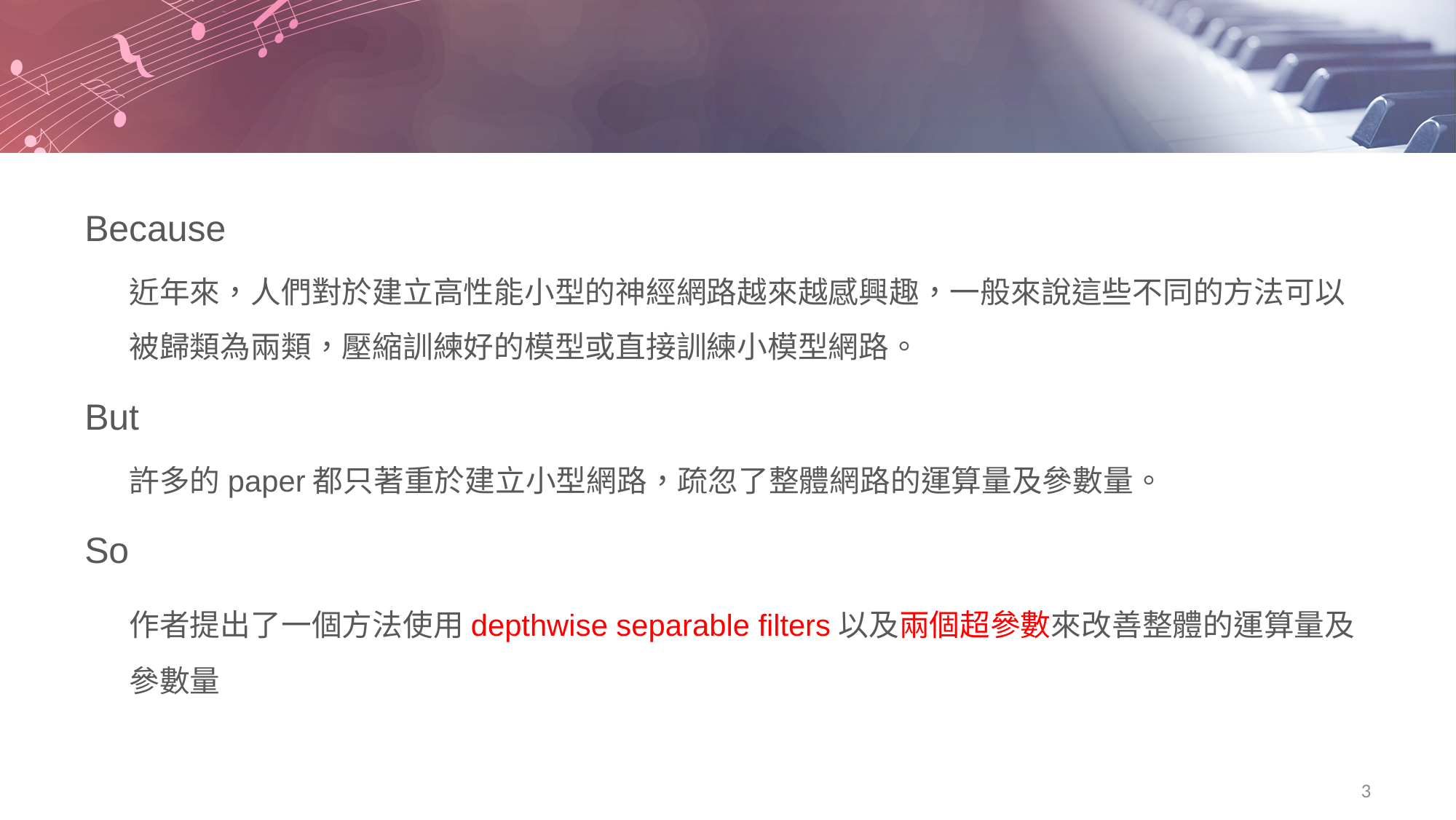

Because
	近年來，人們對於建立高性能小型的神經網路越來越感興趣，一般來說這些不同的方法可以被歸類為兩類，壓縮訓練好的模型或直接訓練小模型網路。
But
	許多的paper都只著重於建立小型網路，疏忽了整體網路的運算量及參數量。
So
	作者提出了一個方法使用depthwise separable filters以及兩個超參數來改善整體的運算量及參數量
3